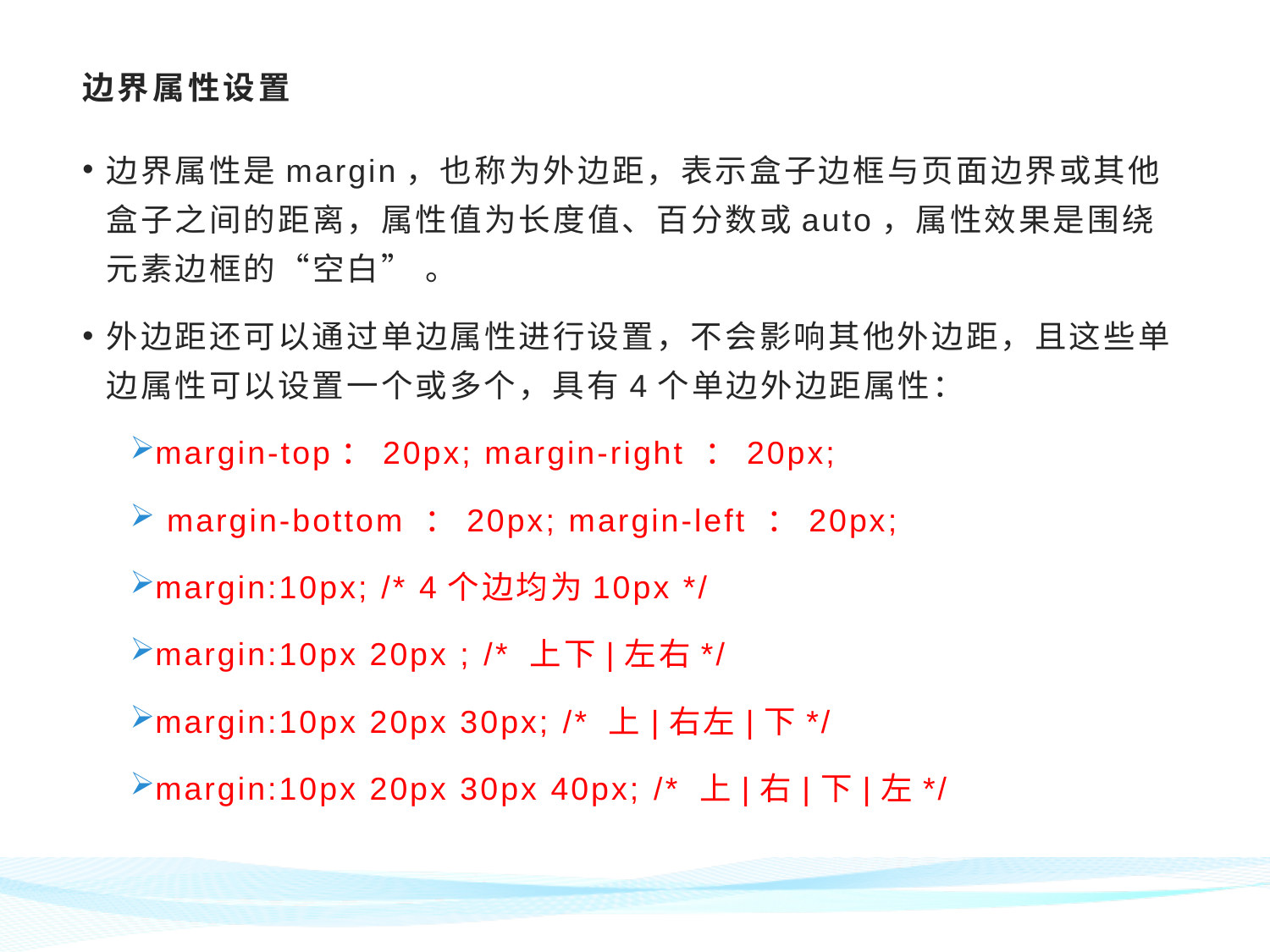

# 边界属性设置
边界属性是margin，也称为外边距，表示盒子边框与页面边界或其他盒子之间的距离，属性值为长度值、百分数或auto，属性效果是围绕元素边框的“空白” 。
外边距还可以通过单边属性进行设置，不会影响其他外边距，且这些单边属性可以设置一个或多个，具有4个单边外边距属性：
margin-top：20px; margin-right ：20px;
 margin-bottom ：20px; margin-left ：20px;
margin:10px; /* 4个边均为10px */
margin:10px 20px ; /* 上下|左右*/
margin:10px 20px 30px; /* 上|右左|下*/
margin:10px 20px 30px 40px; /* 上|右|下|左*/